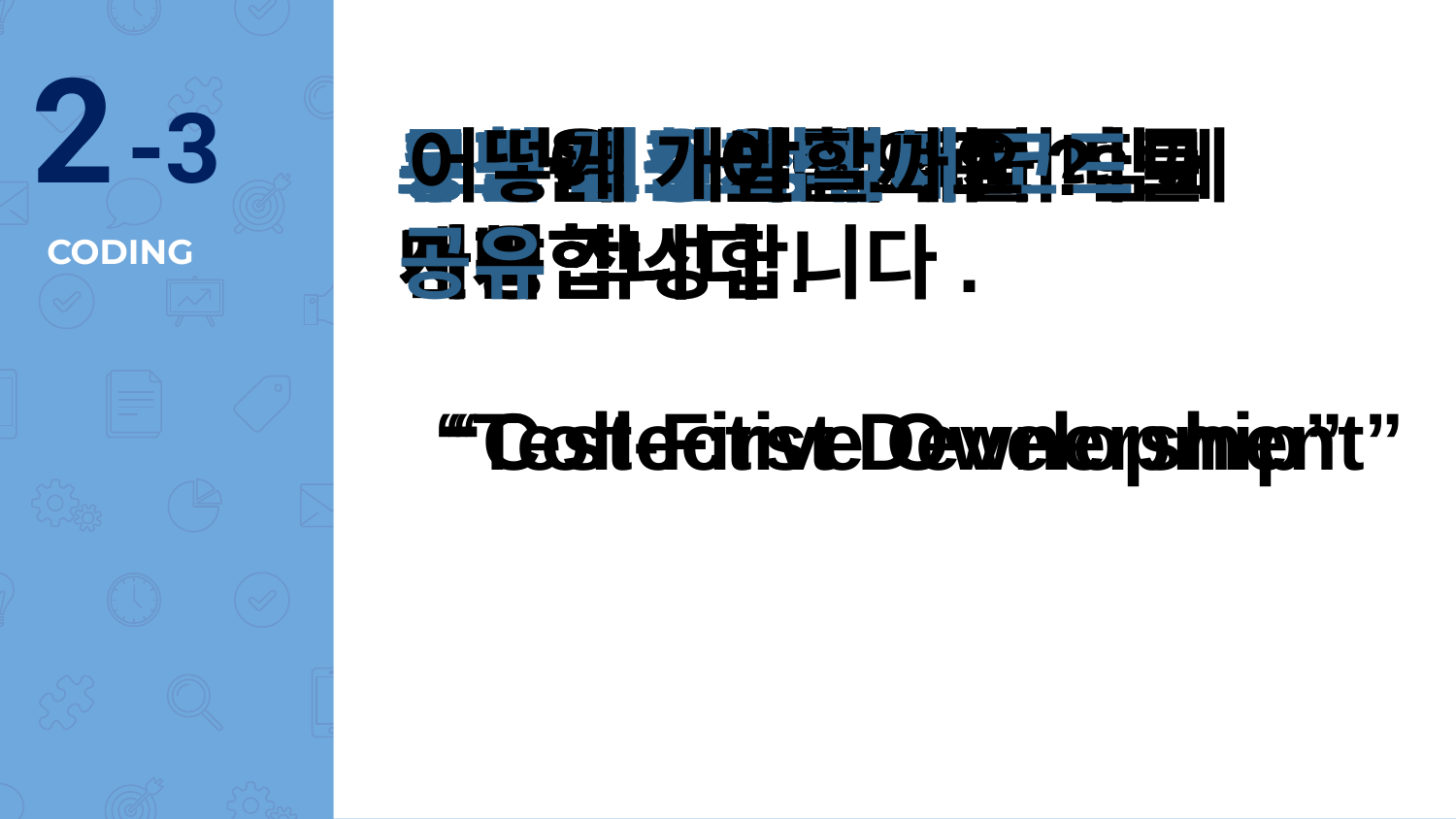

2 -3
고객을 중심에 두고
코드 표준을 지켜서

유닛 테스트를
먼저 작성합니다.
두명이 한 쌍이 되어 함께
통합은 순차적으로 진행합니다.
통합 전용 컴퓨터를 따로
사용합니다.
모든 팀원이 전체 코드를 공유합니다.
어떻게 개발할까요?
개발합니다.
# CODING
“Test-First Development”
“Collective Ownership”